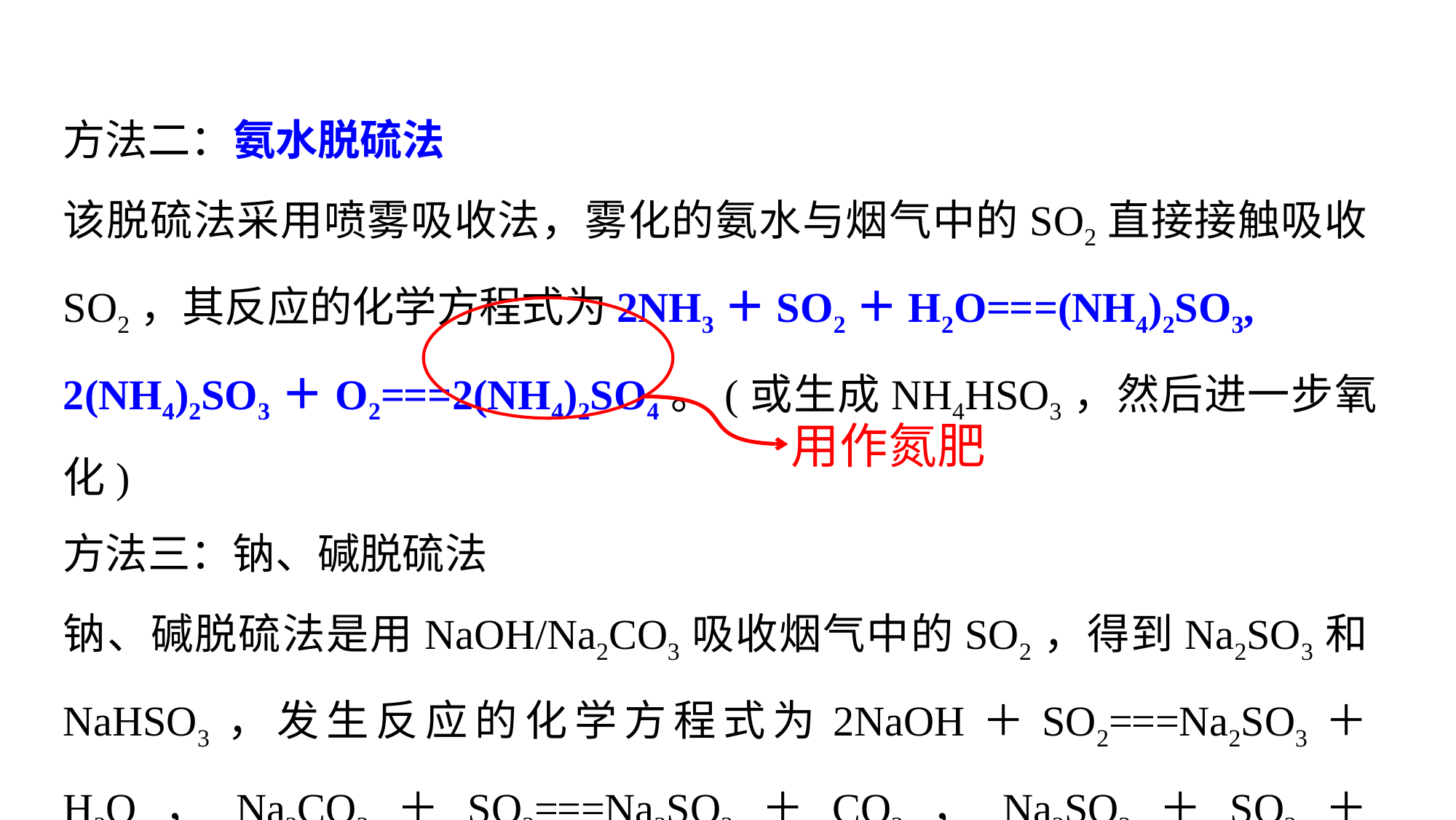

方法二：氨水脱硫法
该脱硫法采用喷雾吸收法，雾化的氨水与烟气中的SO2直接接触吸收SO2，其反应的化学方程式为2NH3＋SO2＋H2O===(NH4)2SO3,
2(NH4)2SO3＋O2===2(NH4)2SO4。(或生成NH4HSO3，然后进一步氧化)
方法三：钠、碱脱硫法
钠、碱脱硫法是用NaOH/Na2CO3吸收烟气中的SO2，得到Na2SO3和NaHSO3，发生反应的化学方程式为2NaOH＋SO2===Na2SO3＋H2O，Na2CO3＋SO2===Na2SO3＋CO2，Na2SO3＋SO2＋H2O===2NaHSO3。

用作氮肥